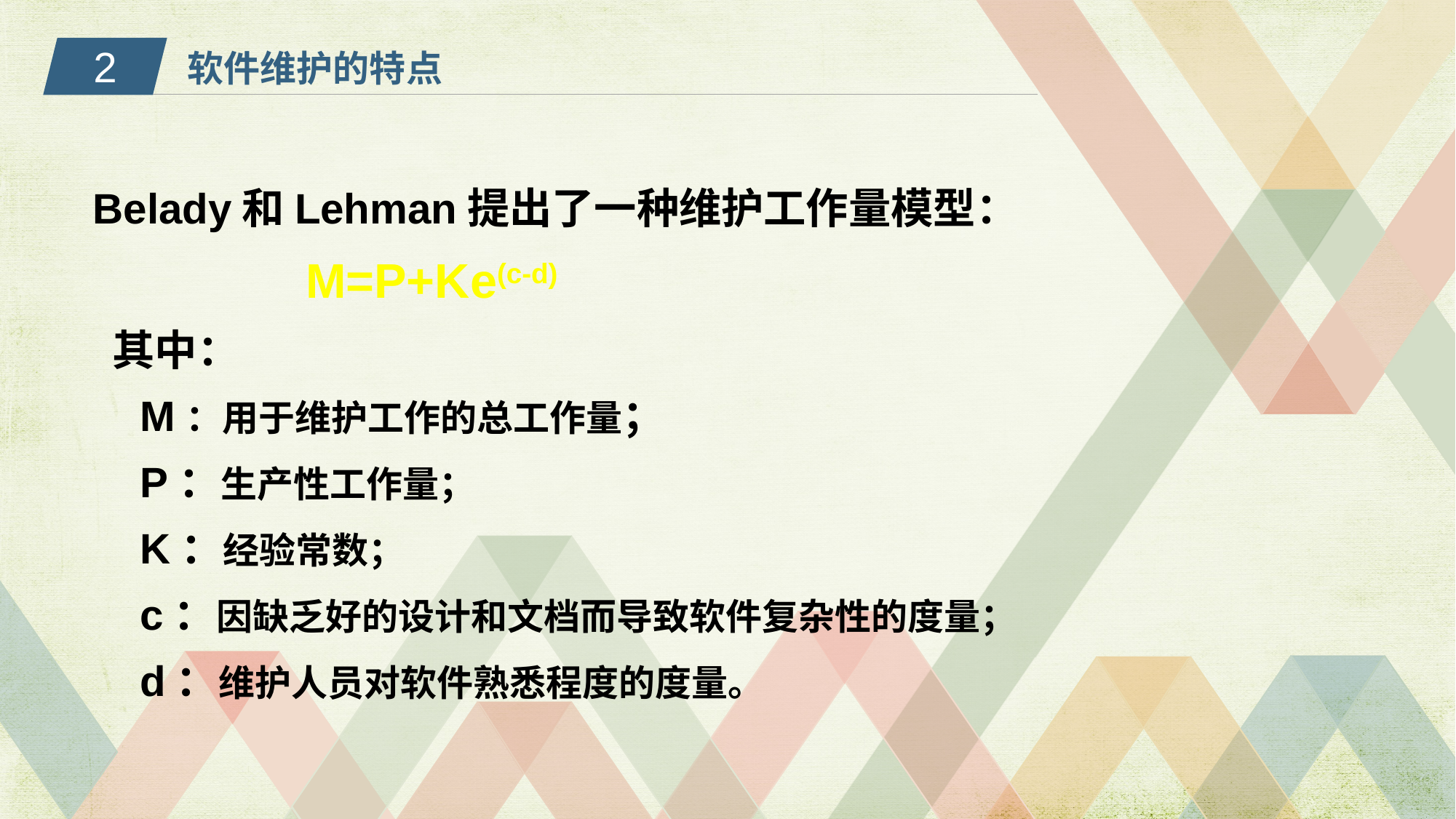

2

软件维护的特点

Belady和Lehman提出了一种维护工作量模型：
                  M=P+Ke(c-d)
 其中：
    M：用于维护工作的总工作量；
    P：生产性工作量；
    K：经验常数；
    c：因缺乏好的设计和文档而导致软件复杂性的度量；
    d：维护人员对软件熟悉程度的度量。